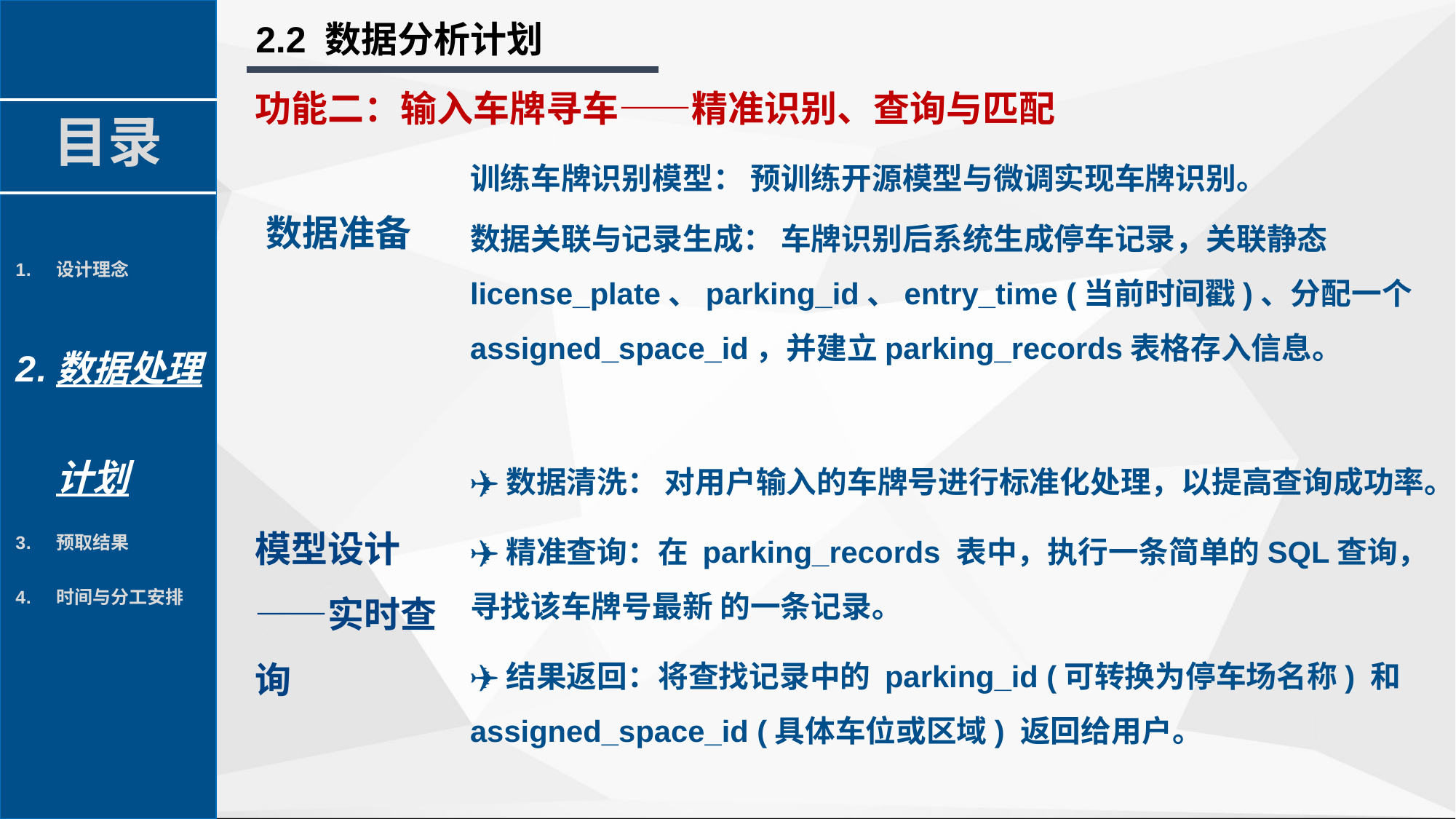

2.2 数据分析计划

功能二：输入车牌寻车——精准识别、查询与匹配
目录
训练车牌识别模型： 预训练开源模型与微调实现车牌识别。
数据关联与记录生成： 车牌识别后系统生成停车记录，关联静态license_plate、parking_id、entry_time (当前时间戳)、分配一个assigned_space_id，并建立parking_records表格存入信息。
数据准备
设计理念
数据处理计划
预取结果
时间与分工安排

✈数据清洗： 对用户输入的车牌号进行标准化处理，以提高查询成功率。
✈精准查询：在 parking_records 表中，执行一条简单的SQL查询，寻找该车牌号最新 的一条记录。
✈结果返回：将查找记录中的 parking_id (可转换为停车场名称) 和 assigned_space_id (具体车位或区域) 返回给用户。
模型设计——实时查询